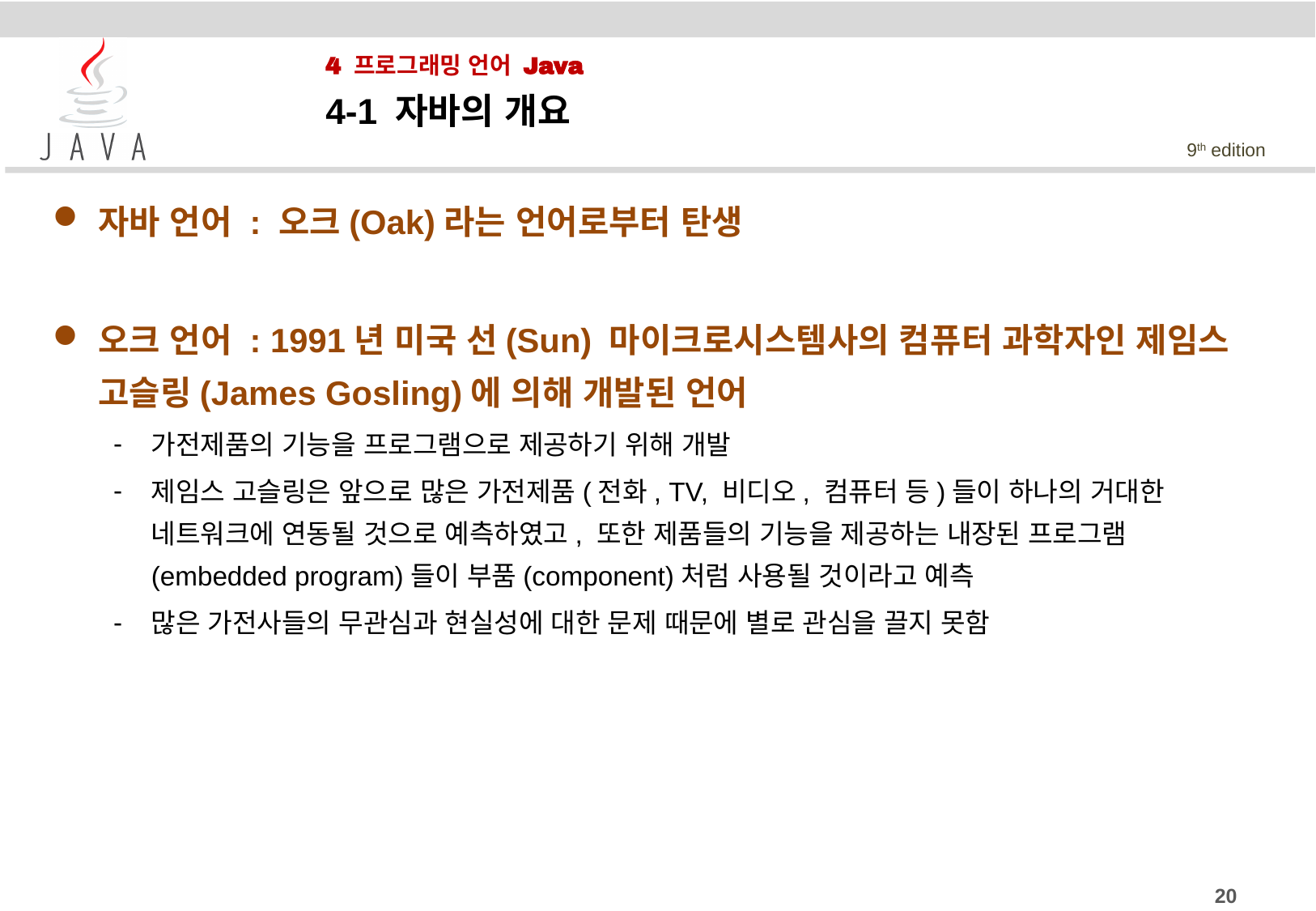

# 4 프로그래밍 언어 Java
4-1 자바의 개요
자바 언어 : 오크(Oak)라는 언어로부터 탄생

오크 언어 : 1991년 미국 선(Sun) 마이크로시스템사의 컴퓨터 과학자인 제임스 고슬링(James Gosling)에 의해 개발된 언어
가전제품의 기능을 프로그램으로 제공하기 위해 개발
제임스 고슬링은 앞으로 많은 가전제품(전화, TV, 비디오, 컴퓨터 등)들이 하나의 거대한 네트워크에 연동될 것으로 예측하였고, 또한 제품들의 기능을 제공하는 내장된 프로그램(embedded program)들이 부품(component)처럼 사용될 것이라고 예측
많은 가전사들의 무관심과 현실성에 대한 문제 때문에 별로 관심을 끌지 못함
20